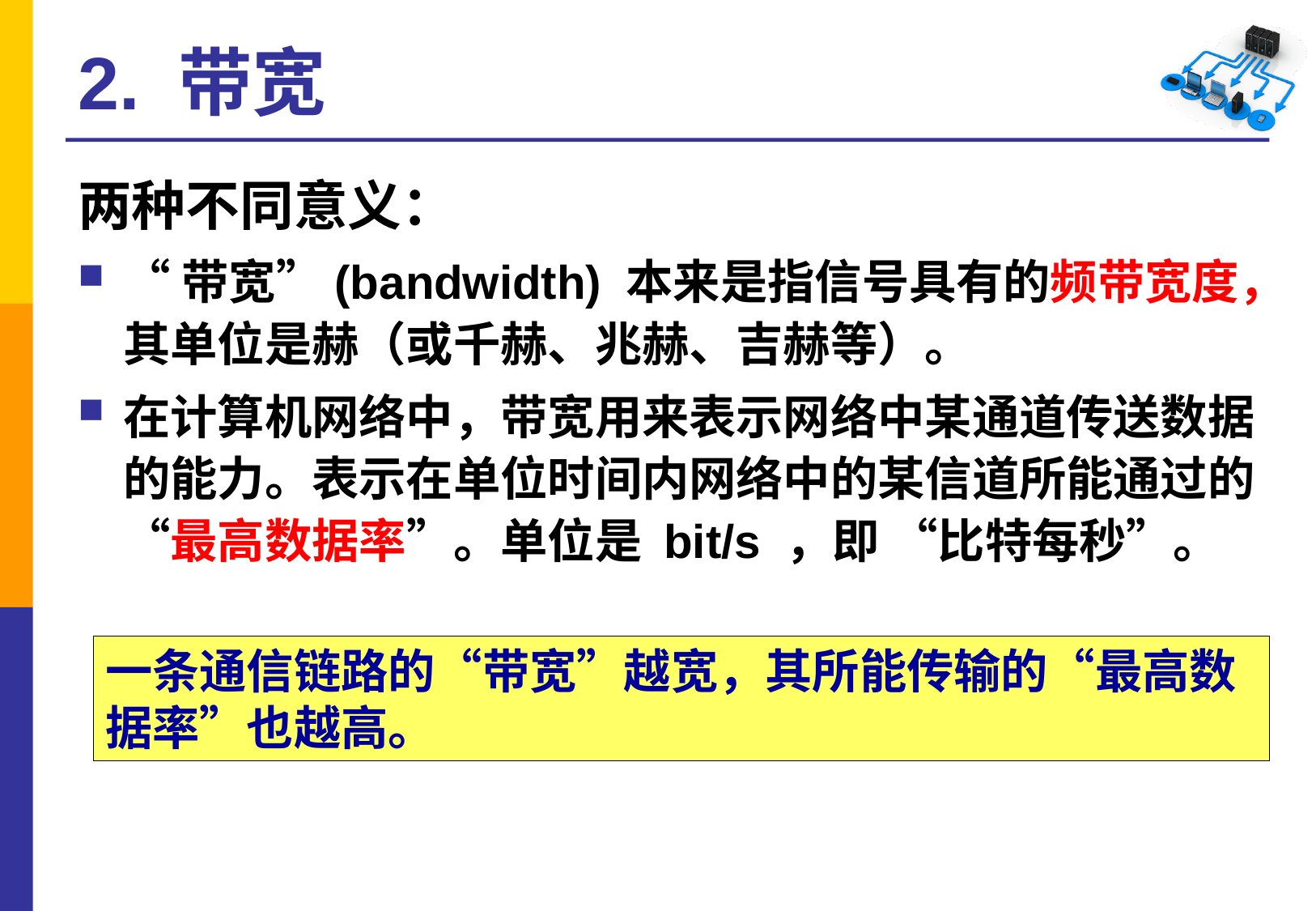

# 2. 带宽
两种不同意义：
“带宽”(bandwidth) 本来是指信号具有的频带宽度，其单位是赫（或千赫、兆赫、吉赫等）。
在计算机网络中，带宽用来表示网络中某通道传送数据的能力。表示在单位时间内网络中的某信道所能通过的“最高数据率”。单位是 bit/s ，即 “比特每秒”。

一条通信链路的“带宽”越宽，其所能传输的“最高数据率”也越高。